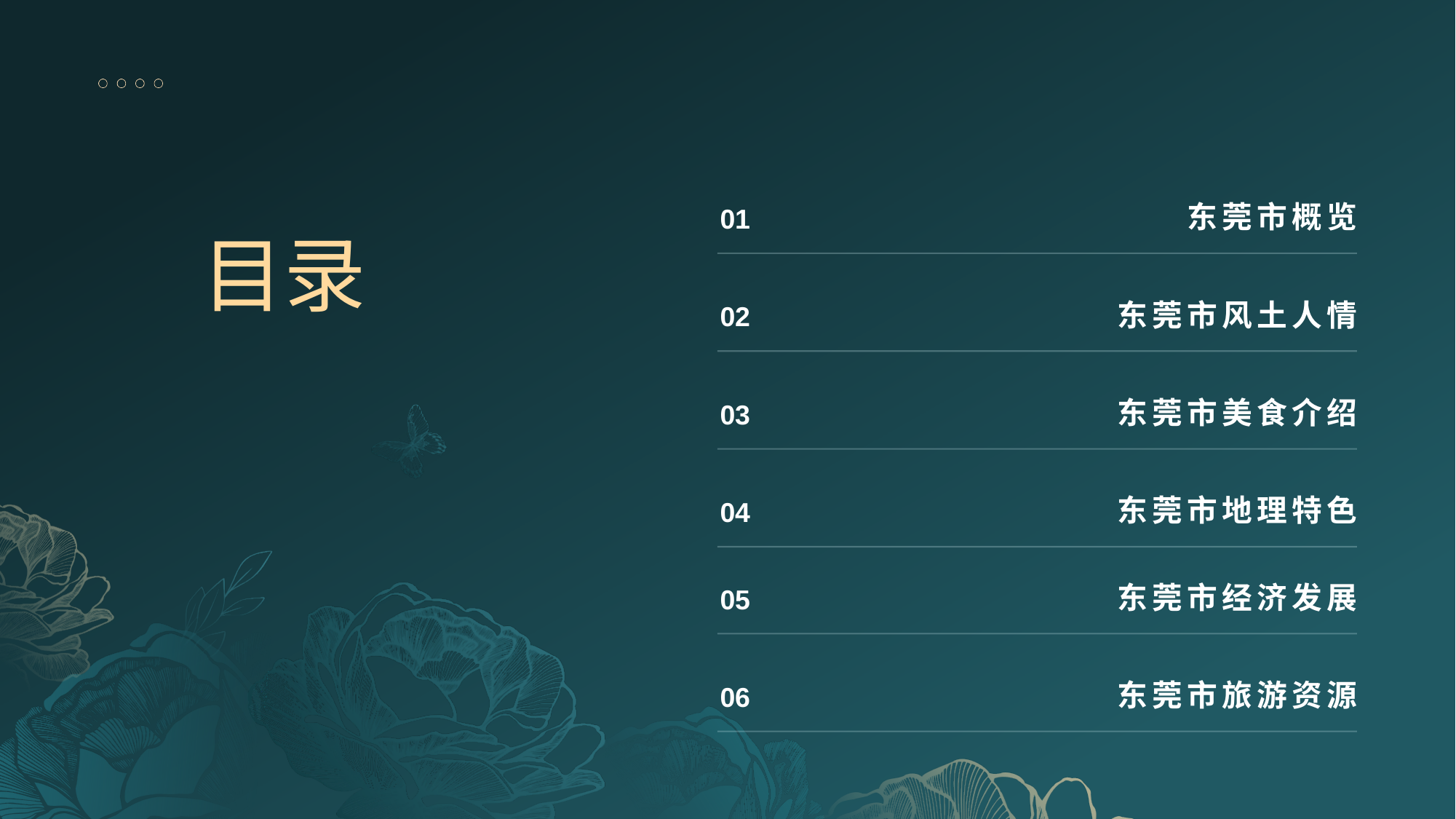

# 目录
01
东莞市概览
02
东莞市风土人情
03
东莞市美食介绍
04
东莞市地理特色
05
东莞市经济发展
06
东莞市旅游资源